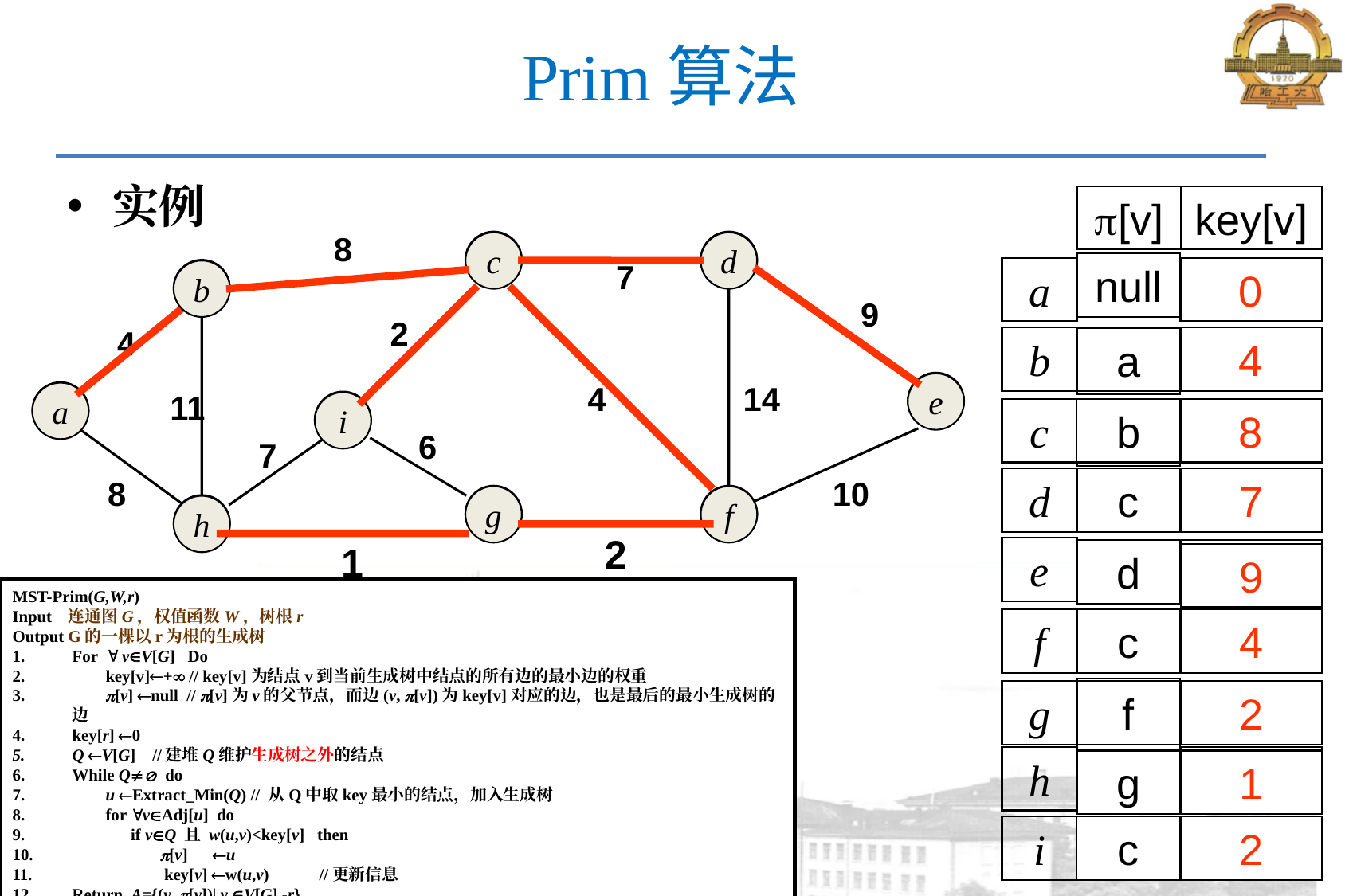

# Prim算法
实例
π[v]
key[v]
8
c
d
c

d

7
null
a
0
0

b
b

e
9

i

f
2

4

b
4
+∞
4
a
null
4
14
e
11
a
a
i
c
8
+∞
b
8
null
6
7

8
10
d
null
+∞
7
c
7
g
f
g

h
h

2
1

e
null
+∞
f
10
d
9
9
MST-Prim(G,W,r)
Input   连通图G，权值函数W，树根r
Output G的一棵以r为根的生成树
For  ∀ v∈V[G]   Do
        key[v]←+∞ // key[v]为结点v到当前生成树中结点的所有边的最小边的权重
        π[v] ←null  // π[v]为v的父节点，而边(v, π[v])为key[v]对应的边，也是最后的最小生成树的边
key[r] ←0
Q ←V[G]    //建堆Q维护生成树之外的结点
While Q≠∅  do
        u ←Extract_Min(Q) // 从Q中取key最小的结点，加入生成树
        for ∀v∈Adj[u]  do
              if v∈Q 且 w(u,v)<key[v]   then
                     π[v]      ←u
                      key[v] ←w(u,v)            //更新信息
Return  A={(v, π[v])| v ∈V[G] -r}
f
null
+∞
4
c
4
null
g
+∞
2
i
6
f
2
null
h
+∞
1
a
8
i
7
g
1
i
null
+∞
2
c
2